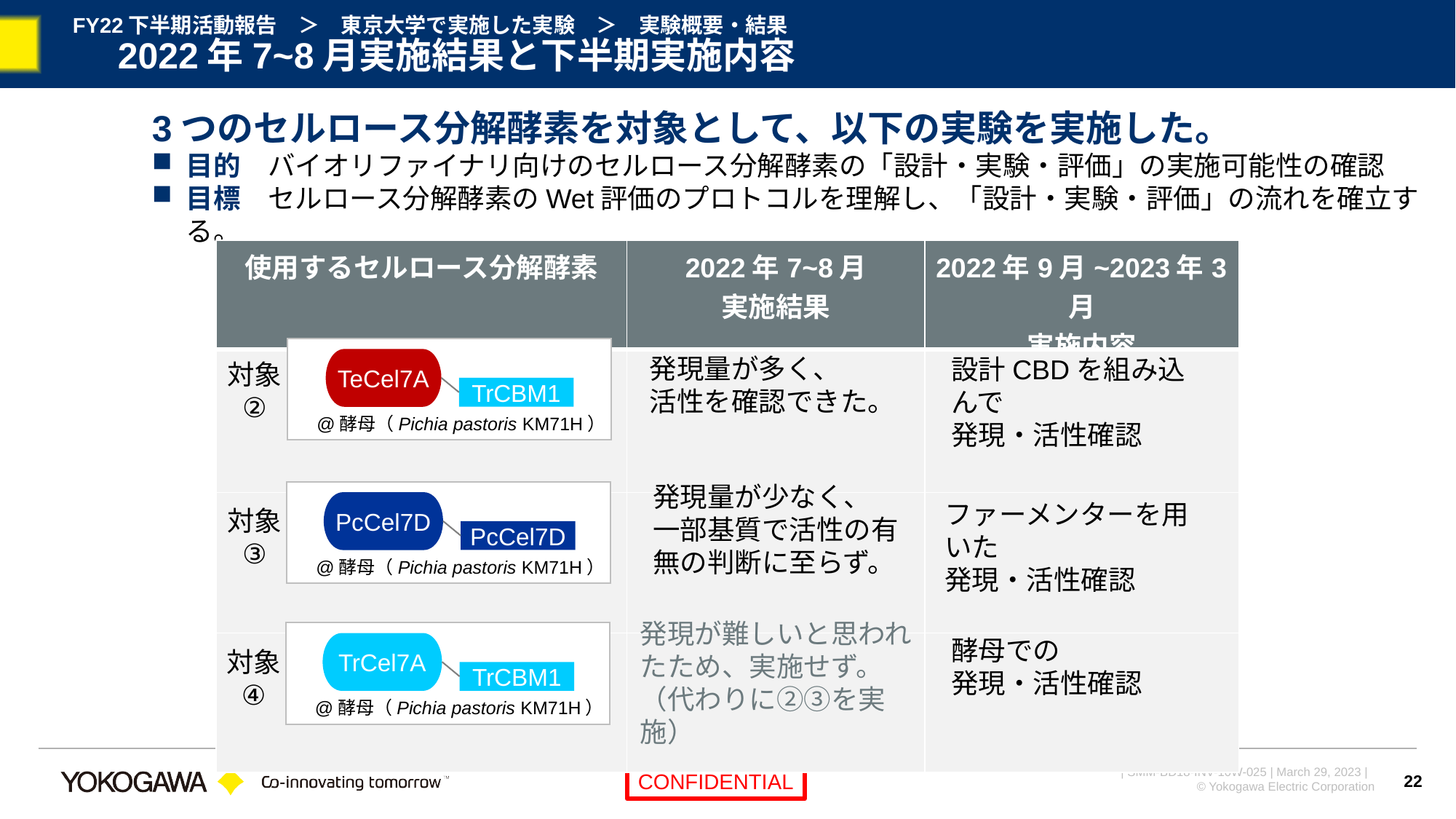

# FY22下半期活動報告　＞　東京大学で実施した実験　＞　実験概要・結果 　2022年7~8月実施結果と下半期実施内容
3つのセルロース分解酵素を対象として、以下の実験を実施した。
目的　バイオリファイナリ向けのセルロース分解酵素の「設計・実験・評価」の実施可能性の確認
目標　セルロース分解酵素のWet評価のプロトコルを理解し、「設計・実験・評価」の流れを確立する。
| 使用するセルロース分解酵素 | 2022年7~8月 実施結果 | 2022年9月~2023年3月 実施内容 |
| --- | --- | --- |
|  |  |  |
|  |  |  |
|  |  |  |

@酵母（Pichia pastoris KM71H）
TeCel7A
TrCBM1
対象
②
発現量が多く、
活性を確認できた。
設計CBDを組み込んで
発現・活性確認
発現量が少なく、
一部基質で活性の有無の判断に至らず。

PcCel7D
PcCel7D
対象
③
@酵母（Pichia pastoris KM71H）
ファーメンターを用いた
発現・活性確認
発現が難しいと思われたため、実施せず。
（代わりに②③を実施）

TrCel7A
TrCBM1
対象
④
@酵母（Pichia pastoris KM71H）
酵母での
発現・活性確認
22